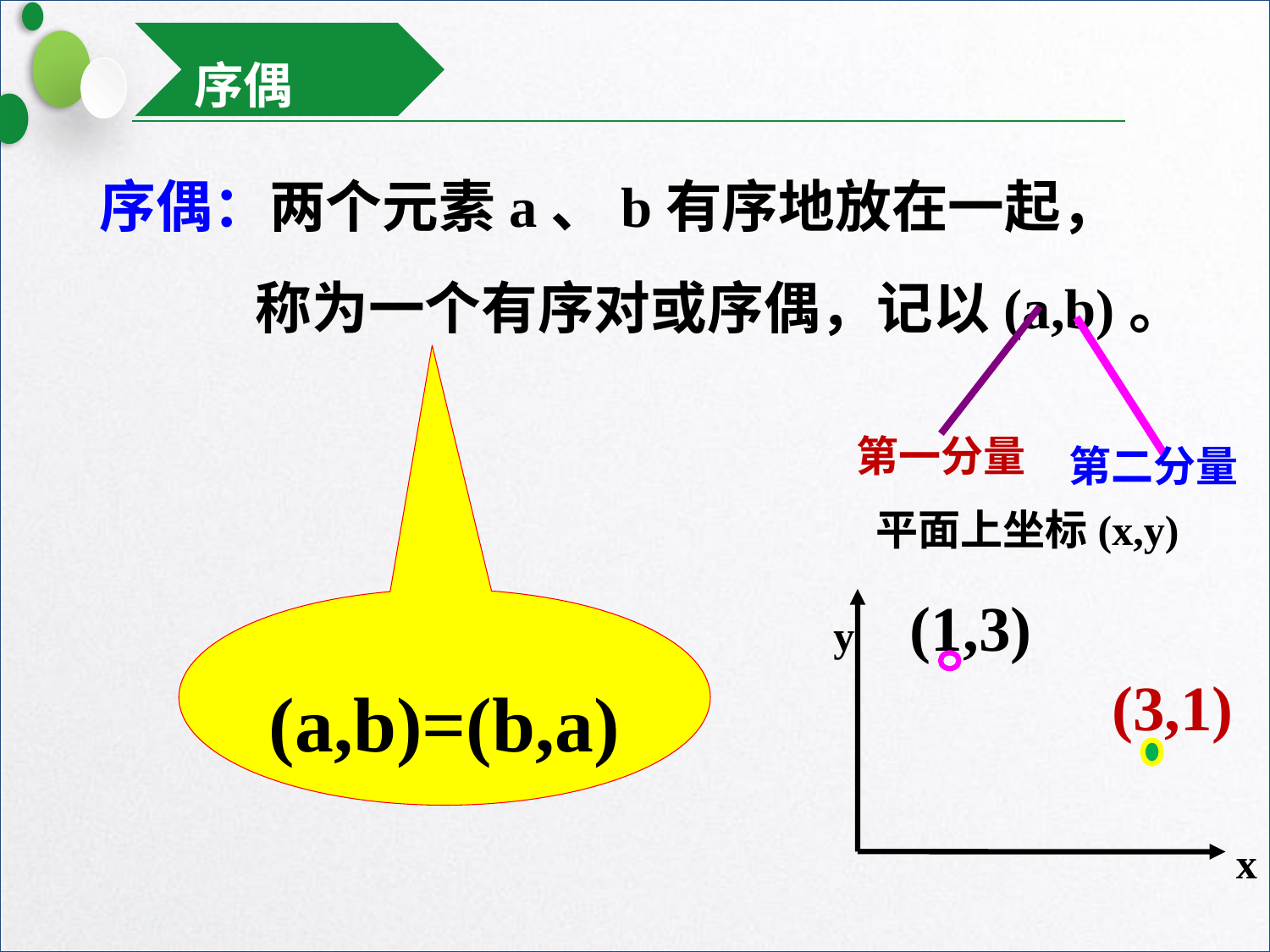

序偶
序偶：两个元素a、b有序地放在一起，
           称为一个有序对或序偶，记以(a,b)。

第一分量
第二分量
平面上坐标(x,y)
(1,3)

y

(3,1)

x

(a,b)=(b,a)